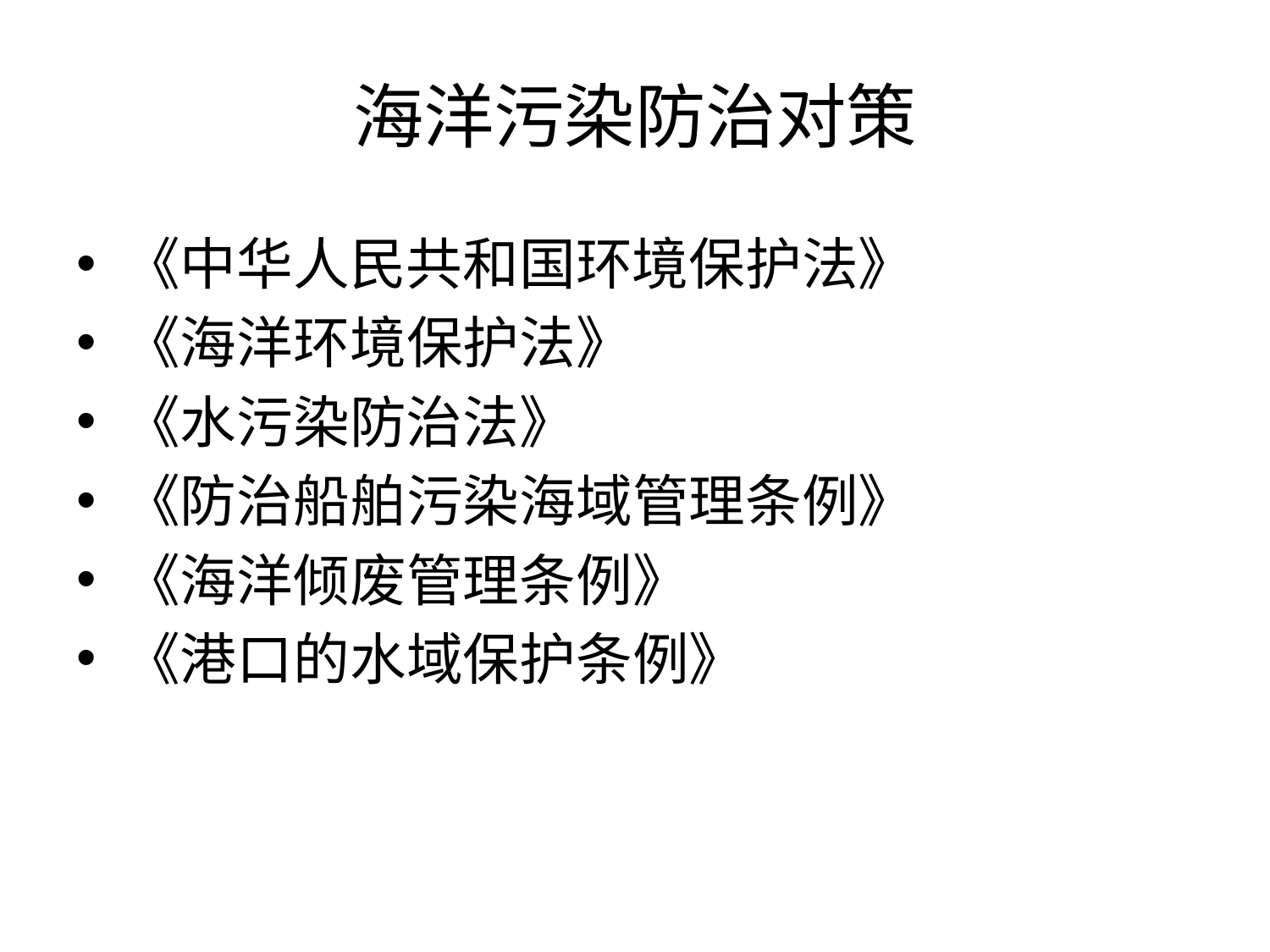

# 海洋污染防治对策
《中华人民共和国环境保护法》
《海洋环境保护法》
《水污染防治法》
《防治船舶污染海域管理条例》
《海洋倾废管理条例》
《港口的水域保护条例》